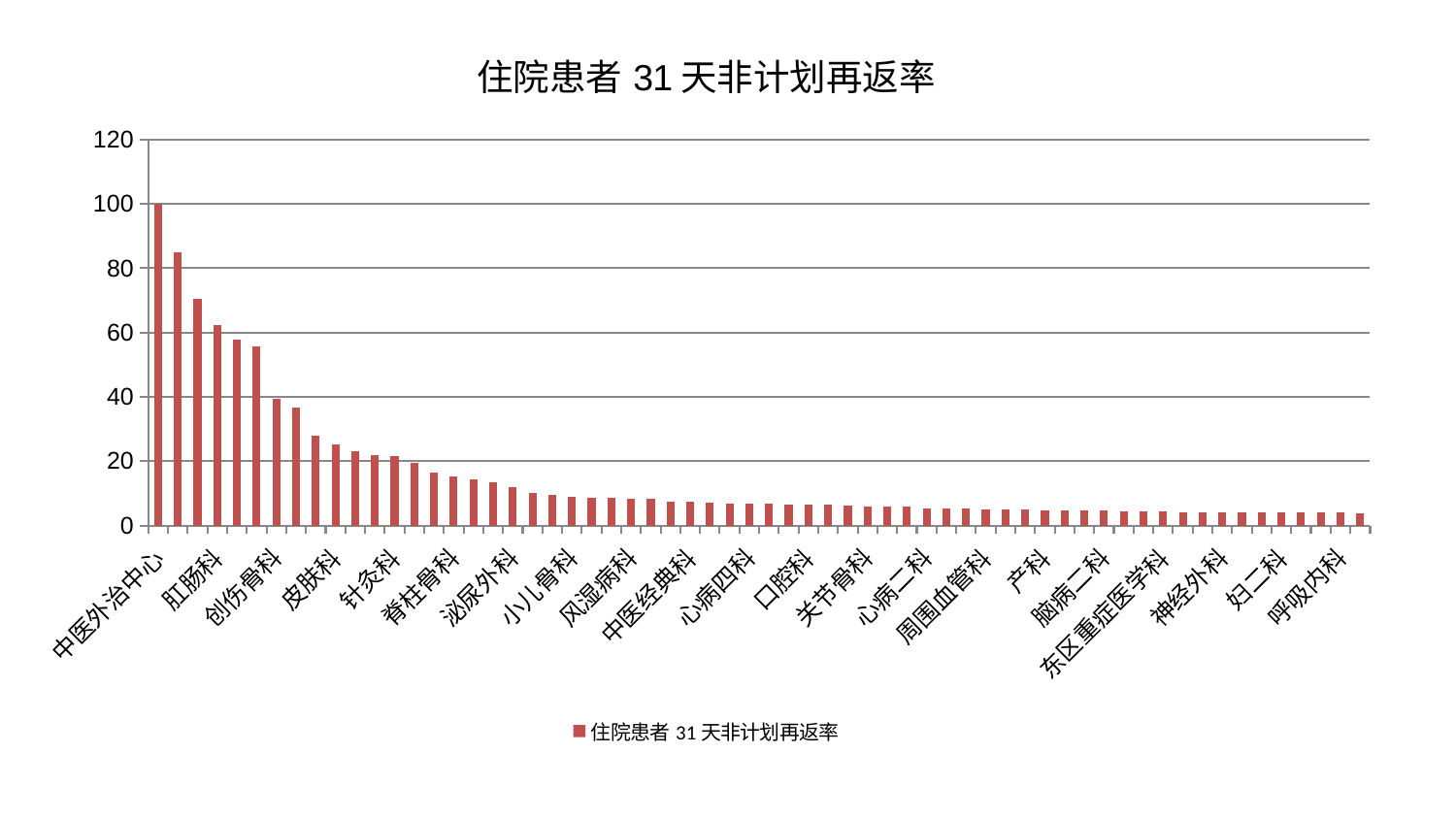

### Chart: 住院患者31天非计划再返率

| Category | 住院患者31天非计划再返率 |
|---|---|
| 中医外治中心 | 100.0 |
| 治未病中心 | 84.98291126734271 |
| 显微骨科 | 70.38386326832352 |
| 肛肠科 | 62.189727352717334 |
| 耳鼻喉科 | 57.84105472768646 |
| 儿科 | 55.82069688198804 |
| 创伤骨科 | 39.274740760073485 |
| 肾脏内科 | 36.80333569066123 |
| 推拿科 | 27.848195371194272 |
| 皮肤科 | 25.188253791227304 |
| 心血管内科 | 23.035418915170542 |
| 微创骨科 | 21.781665305054144 |
| 针灸科 | 21.60217369362978 |
| 综合内科 | 19.35632775760007 |
| 乳腺甲状腺外科 | 16.36311577406478 |
| 脊柱骨科 | 15.361269331727643 |
| 西区重症医学科 | 14.320146869220327 |
| 内分泌科 | 13.392734738184277 |
| 泌尿外科 | 11.925490301734635 |
| 美容皮肤科 | 10.088044984943634 |
| 妇科妇二科合并 | 9.61970960706342 |
| 小儿骨科 | 9.023376135365917 |
| 脑病一科 | 8.650422652308539 |
| 消化内科 | 8.566239551278484 |
| 风湿病科 | 8.39243514770641 |
| 医院 | 8.195088116280317 |
| 脾胃病科 | 7.3283127616445745 |
| 中医经典科 | 7.326558269445289 |
| 骨科 | 7.108407642168871 |
| 胸外科 | 6.913981215240638 |
| 心病四科 | 6.908566803305459 |
| 肾病科 | 6.850565542232475 |
| 妇科 | 6.638282201720213 |
| 口腔科 | 6.612958668398727 |
| 普通外科 | 6.54287499717166 |
| 心病一科 | 6.285853298383023 |
| 关节骨科 | 5.967410895182475 |
| 老年医学科 | 5.9095339580266755 |
| 心病三科 | 5.878568482884324 |
| 心病二科 | 5.3612367765031035 |
| 脾胃科消化科合并 | 5.180089859028518 |
| 东区肾病科 | 5.150849001328965 |
| 周围血管科 | 5.118658290733265 |
| 肝胆外科 | 4.9707285826543135 |
| 肿瘤内科 | 4.933040407453209 |
| 产科 | 4.715997234574644 |
| 小儿推拿科 | 4.6760766026521 |
| 脑病三科 | 4.593693834677676 |
| 脑病二科 | 4.578109714632046 |
| 康复科 | 4.475518939005745 |
| 血液科 | 4.388787792481185 |
| 东区重症医学科 | 4.284454180708205 |
| 重症医学科 | 4.215011891648102 |
| 运动损伤骨科 | 4.158518217672991 |
| 神经外科 | 4.151875626383306 |
| 身心医学科 | 4.124354239282489 |
| 肝病科 | 4.099893457146108 |
| 妇二科 | 4.087557042869034 |
| 男科 | 4.054029125325864 |
| 眼科 | 4.025264151166667 |
| 呼吸内科 | 3.9244851020443883 |
| 神经内科 | 3.858584237103501 |
264